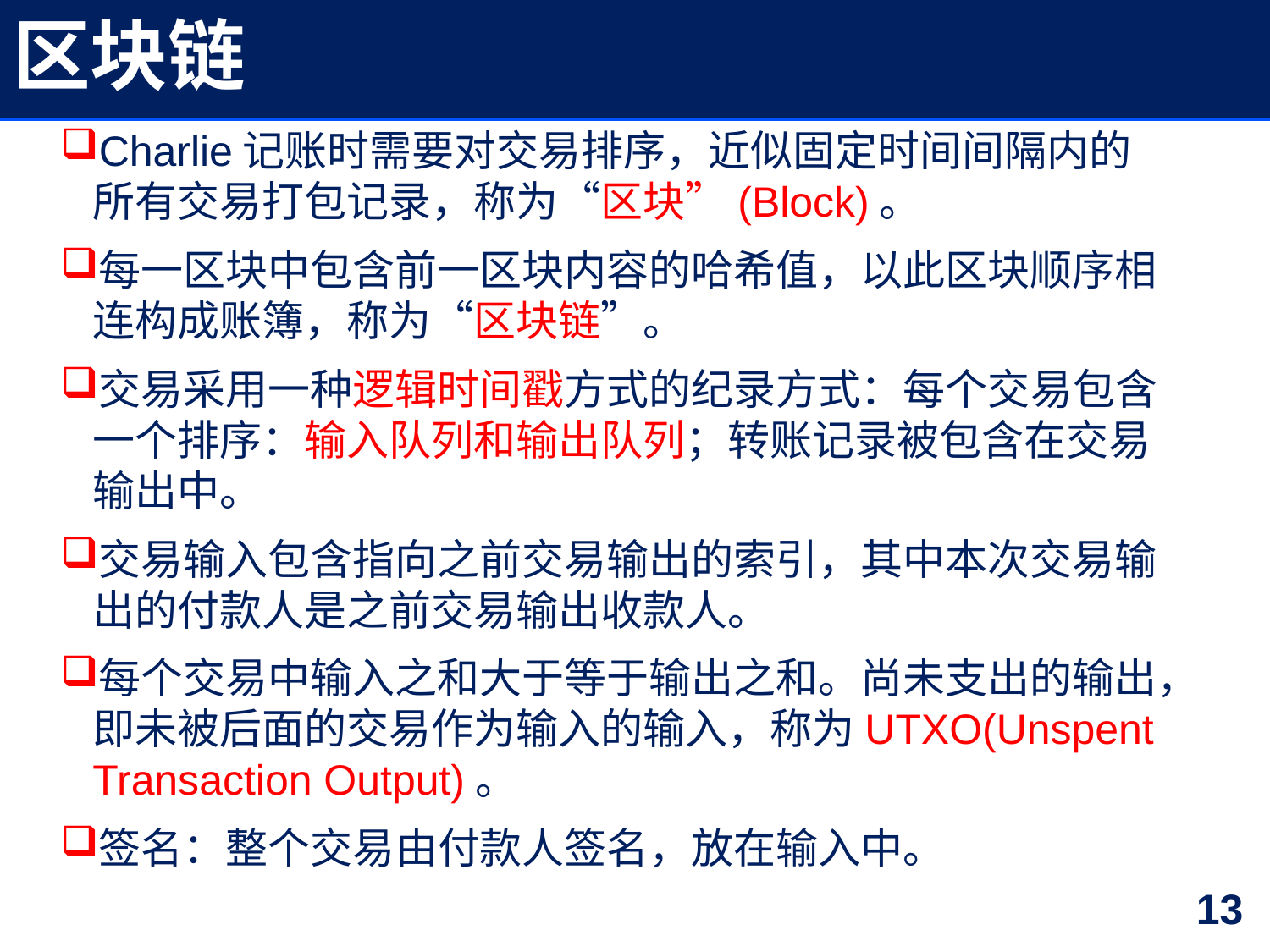

# 区块链
Charlie记账时需要对交易排序，近似固定时间间隔内的所有交易打包记录，称为“区块”(Block)。
每一区块中包含前一区块内容的哈希值，以此区块顺序相连构成账簿，称为“区块链”。
交易采用一种逻辑时间戳方式的纪录方式：每个交易包含一个排序：输入队列和输出队列；转账记录被包含在交易输出中。
交易输入包含指向之前交易输出的索引，其中本次交易输出的付款人是之前交易输出收款人。
每个交易中输入之和大于等于输出之和。尚未支出的输出，即未被后面的交易作为输入的输入，称为UTXO(Unspent Transaction Output)。
签名：整个交易由付款人签名，放在输入中。

13